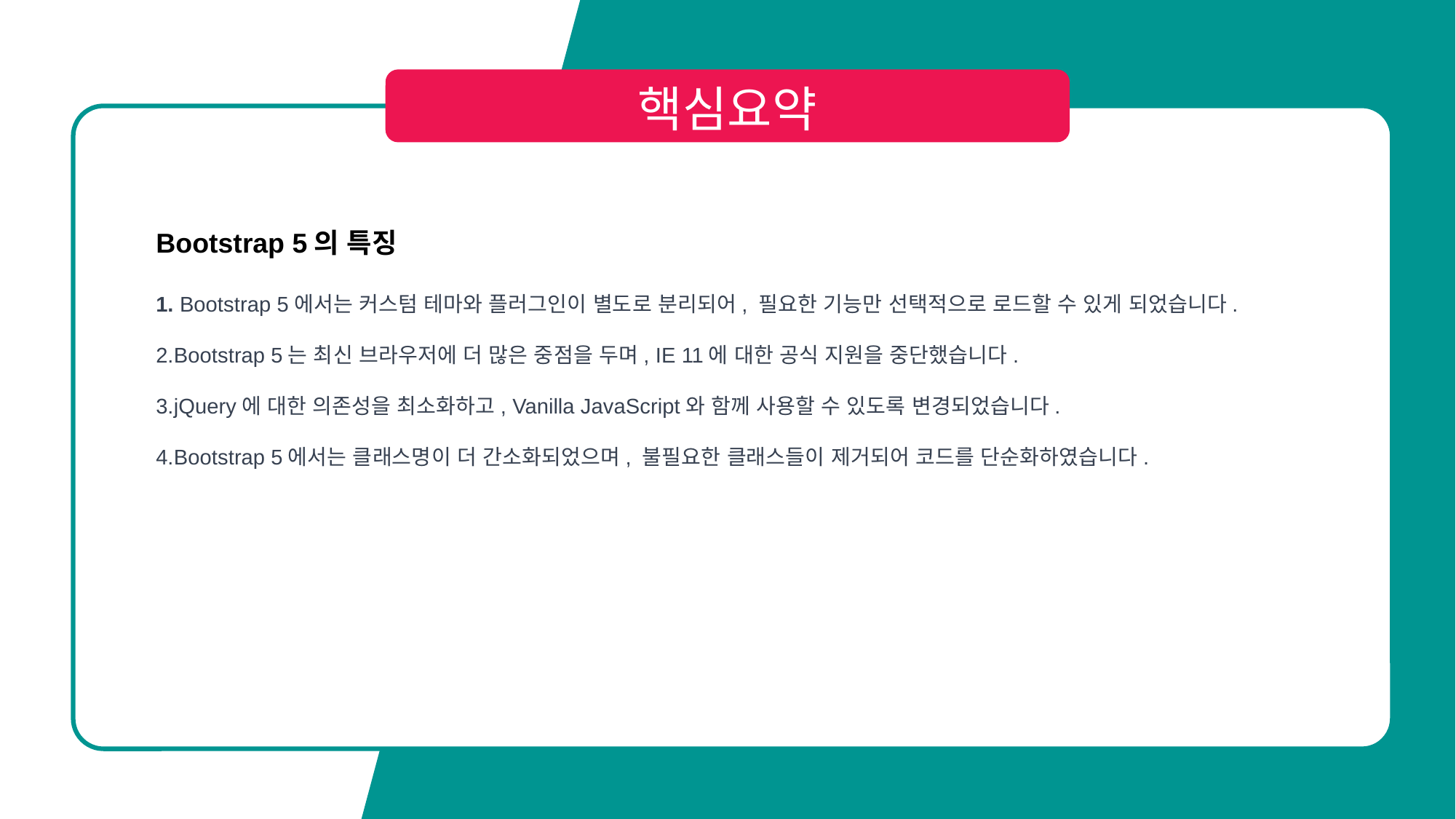

Bootstrap 5의 특징

 Bootstrap 5에서는 커스텀 테마와 플러그인이 별도로 분리되어, 필요한 기능만 선택적으로 로드할 수 있게 되었습니다.

Bootstrap 5는 최신 브라우저에 더 많은 중점을 두며, IE 11에 대한 공식 지원을 중단했습니다.

jQuery에 대한 의존성을 최소화하고, Vanilla JavaScript와 함께 사용할 수 있도록 변경되었습니다.

Bootstrap 5에서는 클래스명이 더 간소화되었으며, 불필요한 클래스들이 제거되어 코드를 단순화하였습니다.
66